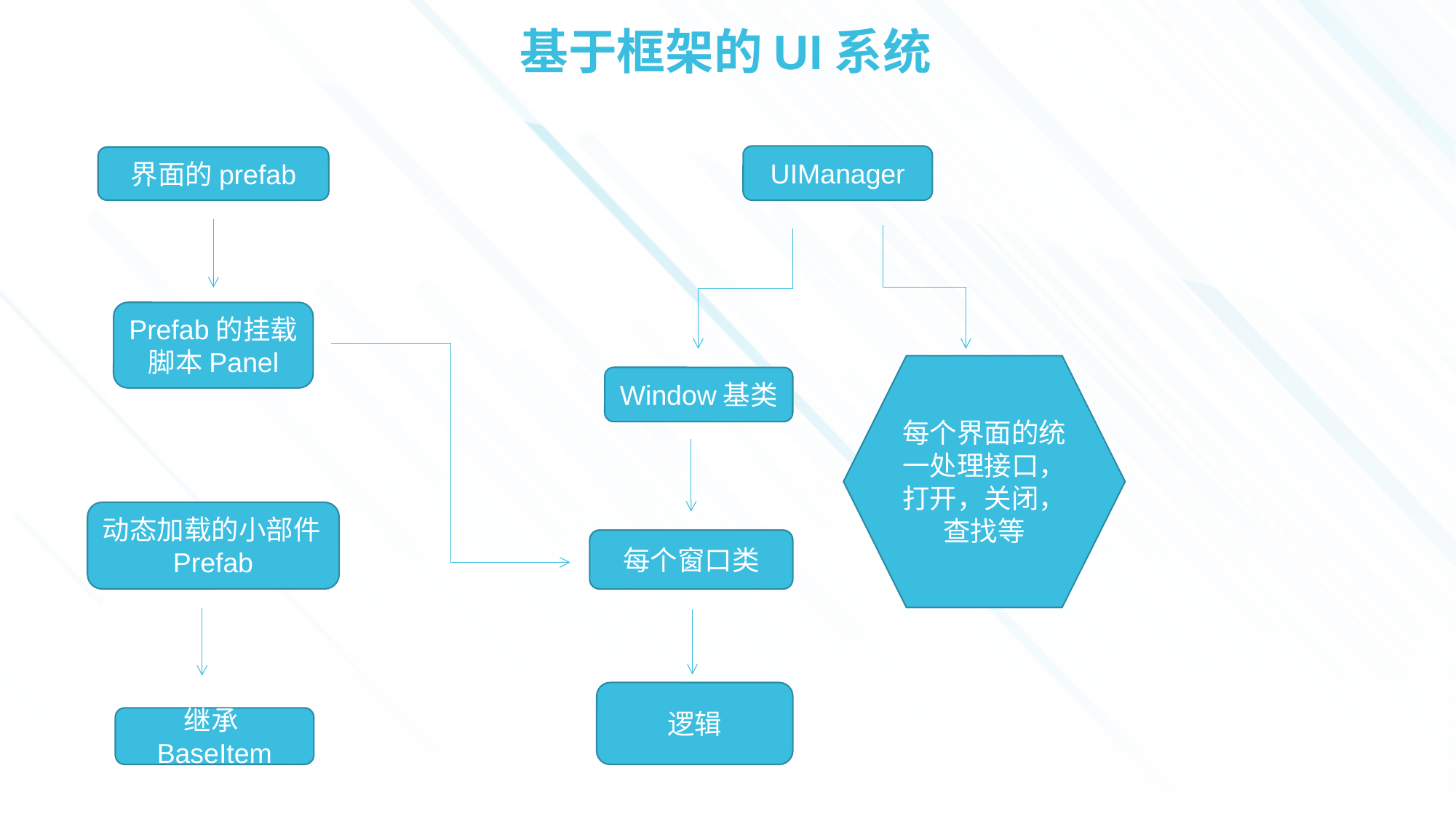

# 基于框架的UI系统
UIManager
界面的prefab
Prefab的挂载脚本Panel
每个界面的统一处理接口，打开，关闭，查找等
Window基类
动态加载的小部件Prefab
每个窗口类
逻辑
继承BaseItem